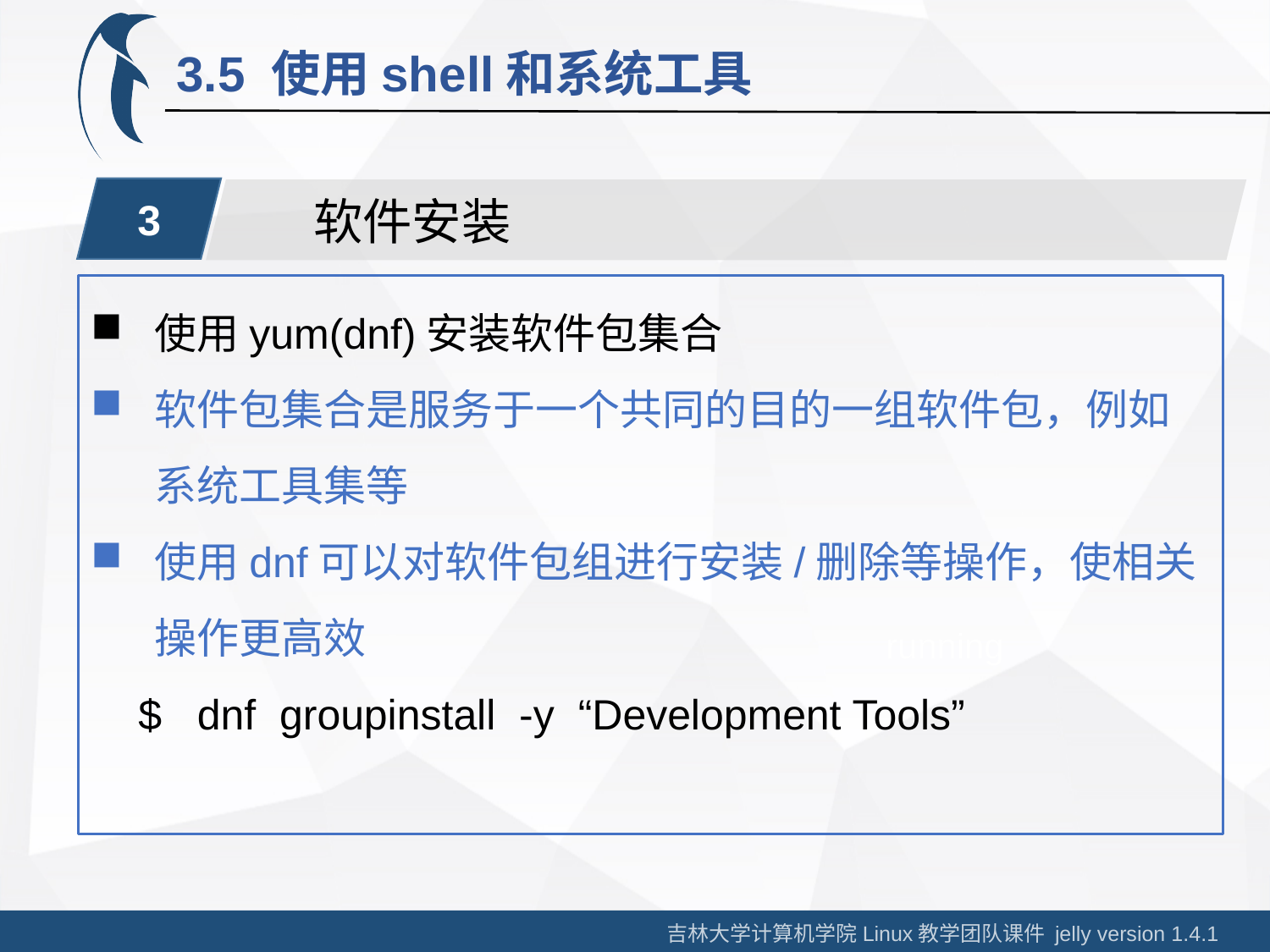

3.5 使用shell和系统工具
3
软件安装
使用yum(dnf)安装软件包集合
软件包集合是服务于一个共同的目的一组软件包，例如系统工具集等
使用dnf可以对软件包组进行安装/删除等操作，使相关操作更高效
    $   dnf  groupinstall  -y  “Development Tools”

running